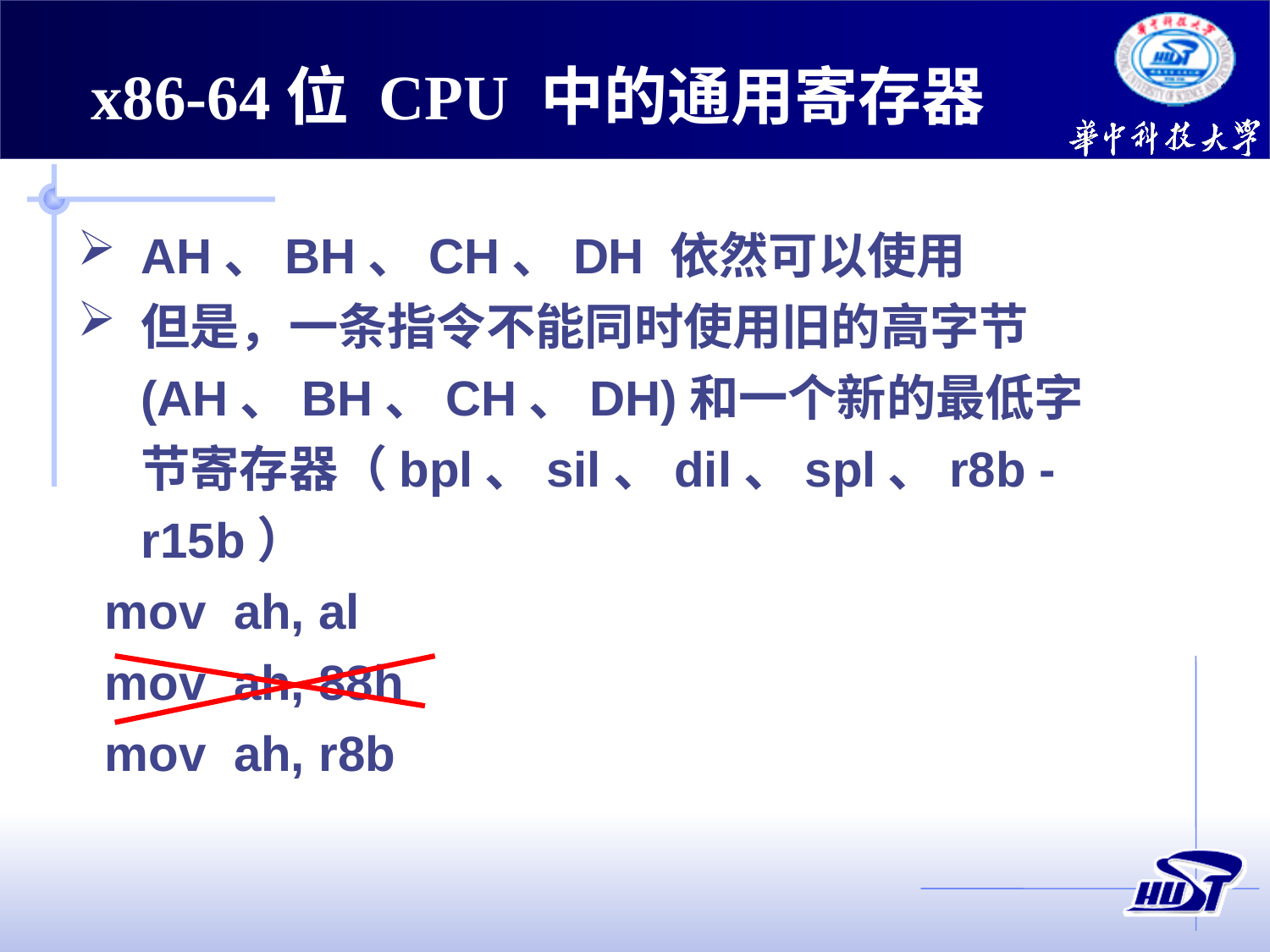

x86-64位 CPU 中的通用寄存器
AH、BH、CH、DH 依然可以使用
但是，一条指令不能同时使用旧的高字节(AH、BH、CH、DH)和一个新的最低字节寄存器（bpl、sil、dil、spl、r8b - r15b）
  mov  ah, al
  mov  ah, 88h
  mov  ah, r8b